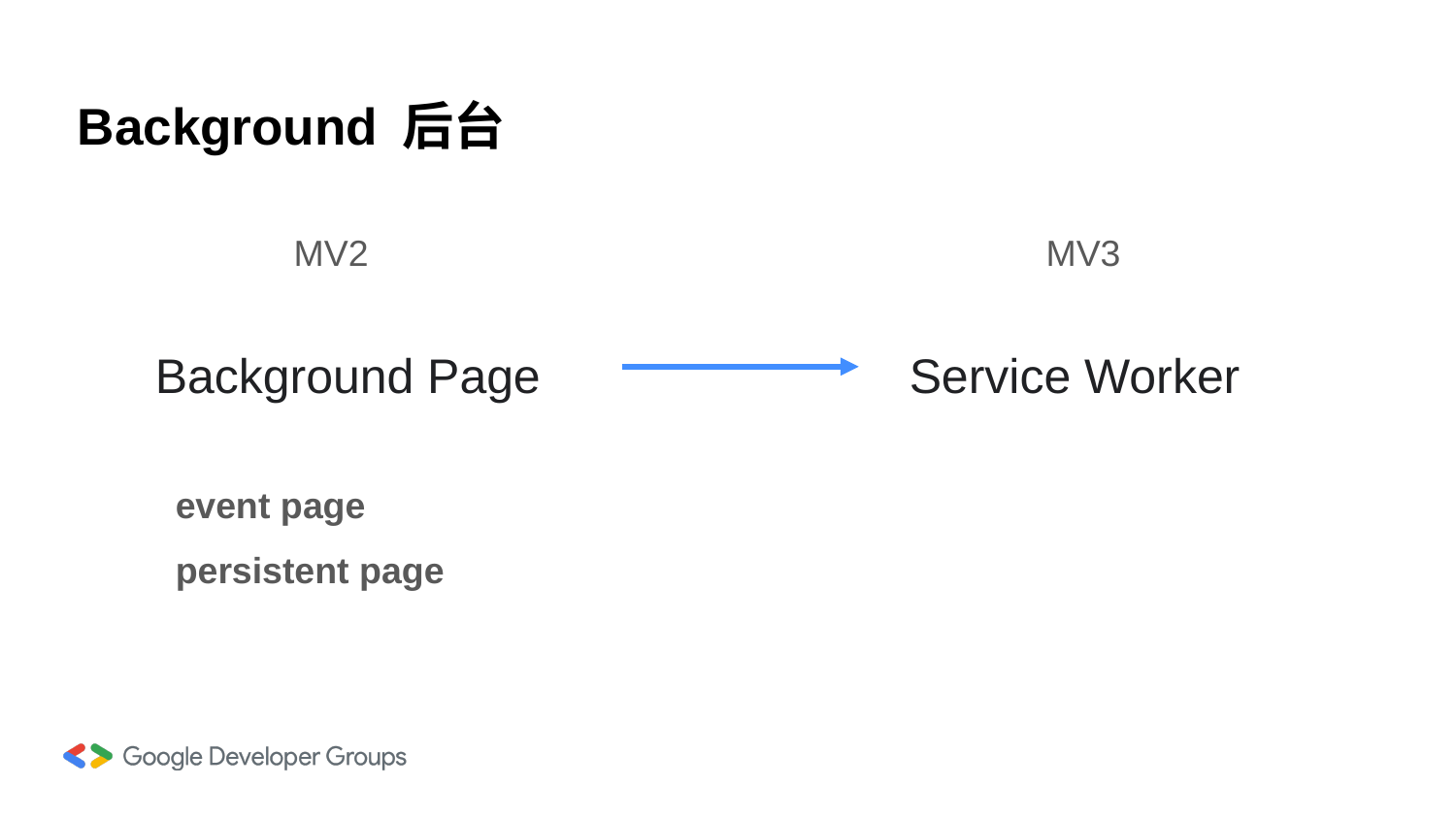

Background 后台
MV2
MV3
Background Page
Service Worker
event page
persistent page